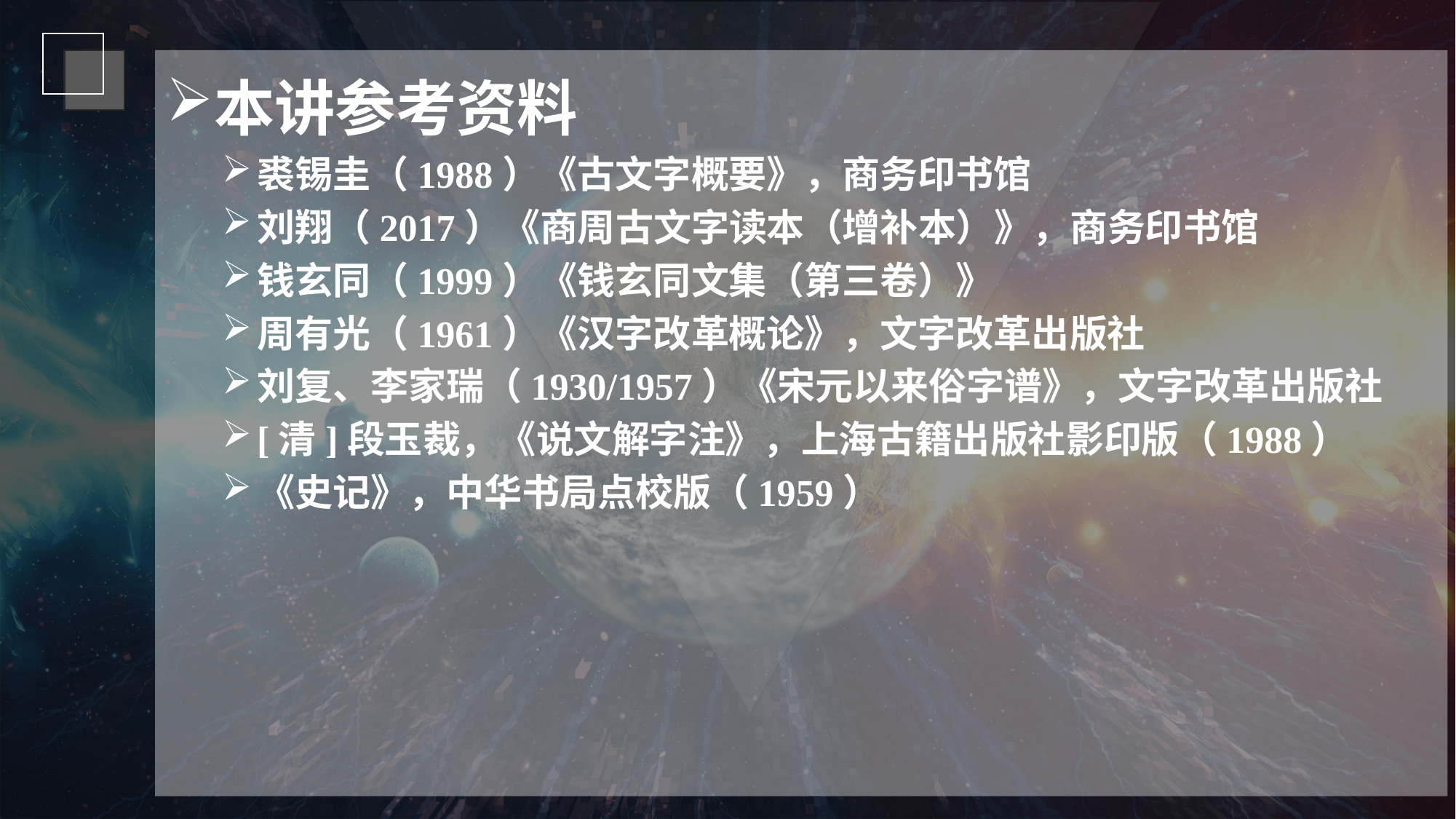

本讲参考资料
裘锡圭（1988）《古文字概要》，商务印书馆
刘翔（2017）《商周古文字读本（增补本）》，商务印书馆
钱玄同（1999）《钱玄同文集（第三卷）》
周有光（1961）《汉字改革概论》，文字改革出版社
刘复、李家瑞（1930/1957）《宋元以来俗字谱》，文字改革出版社
[清]段玉裁，《说文解字注》，上海古籍出版社影印版（1988）
《史记》，中华书局点校版（1959）